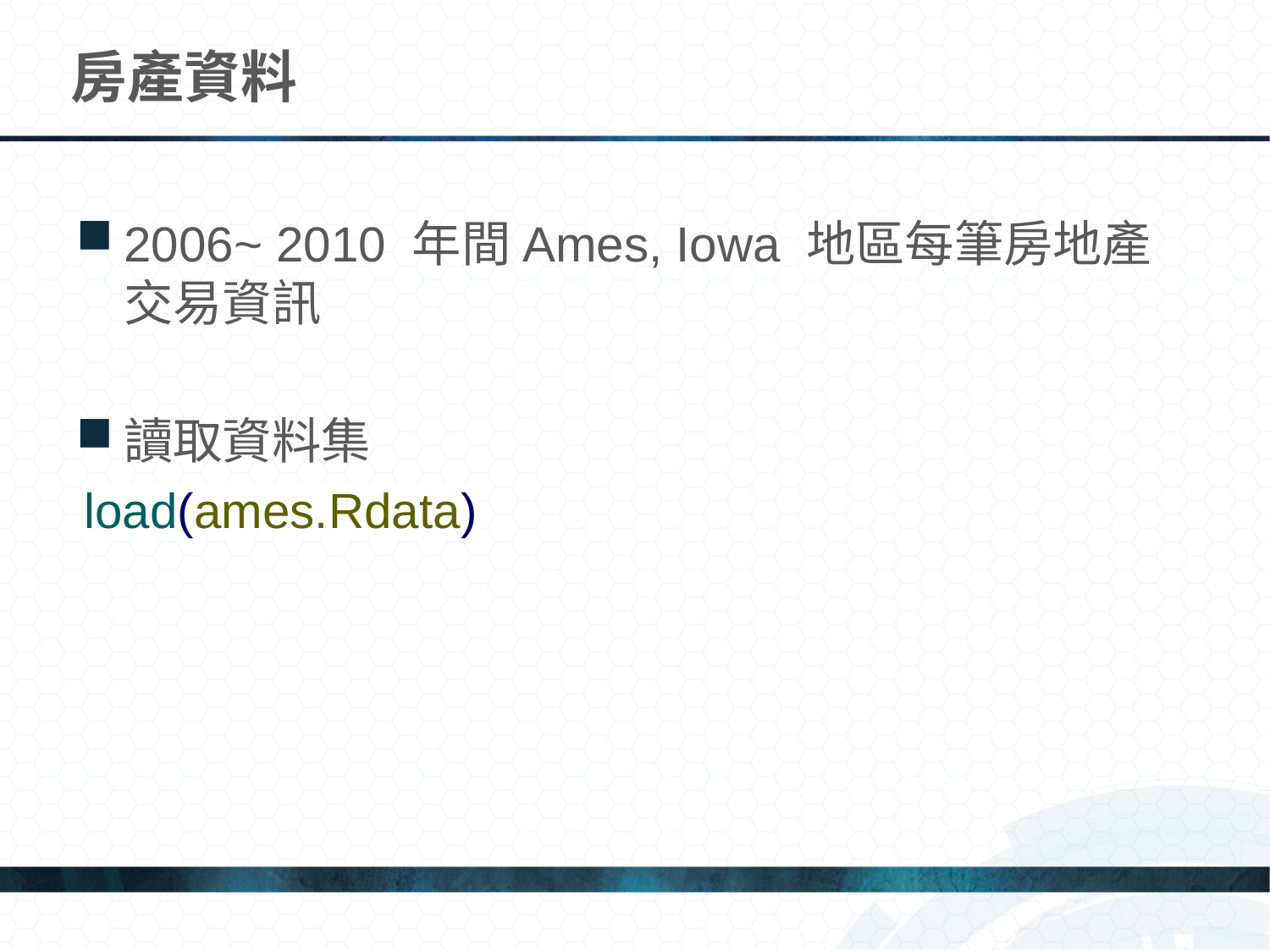

# 房產資料
2006~ 2010 年間Ames, Iowa 地區每筆房地產交易資訊

讀取資料集
load(ames.Rdata)